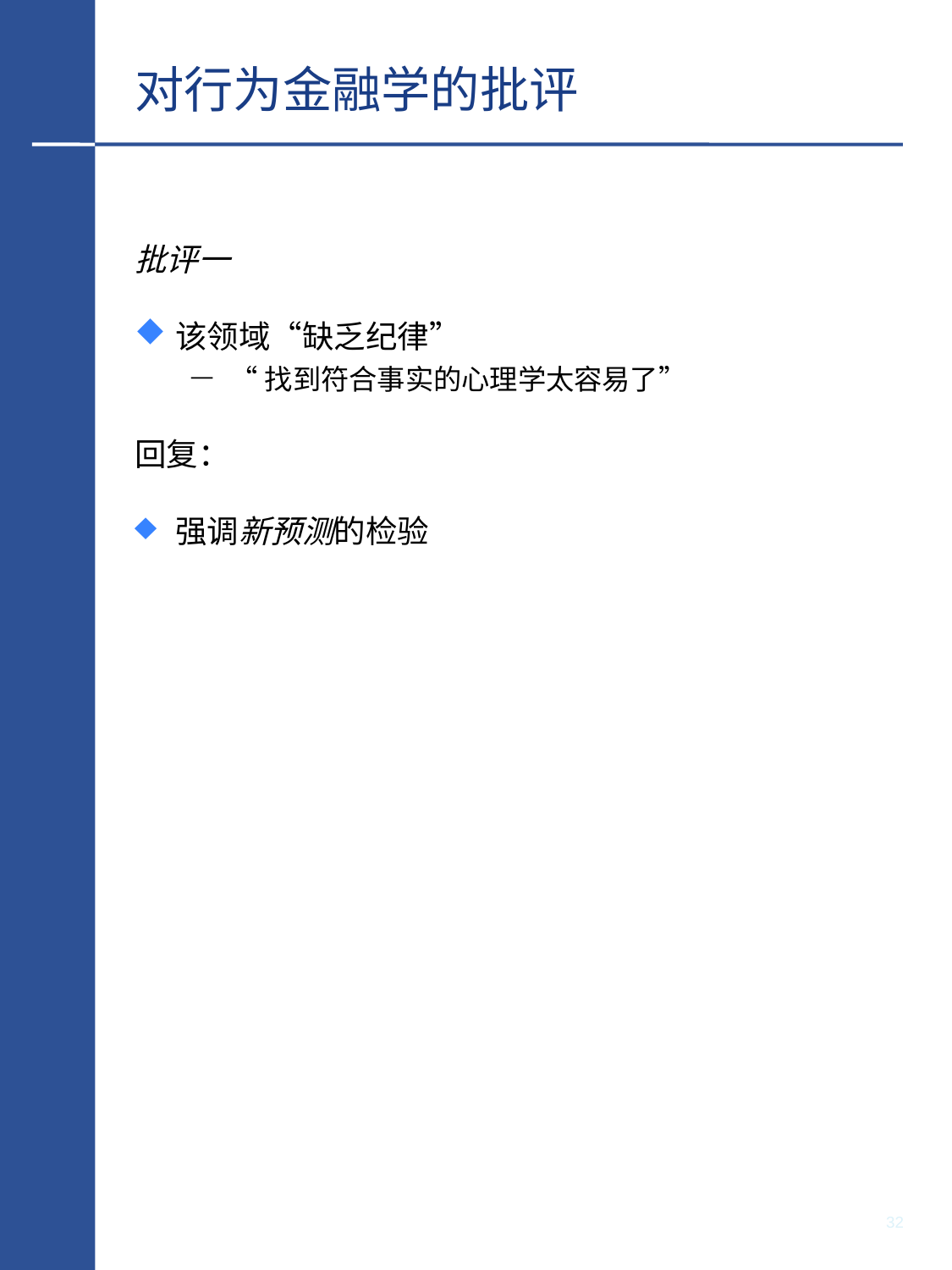

# 对行为金融学的批评
批评一
该领域“缺乏纪律”
“找到符合事实的心理学太容易了”
回复：
强调新预测的检验

32